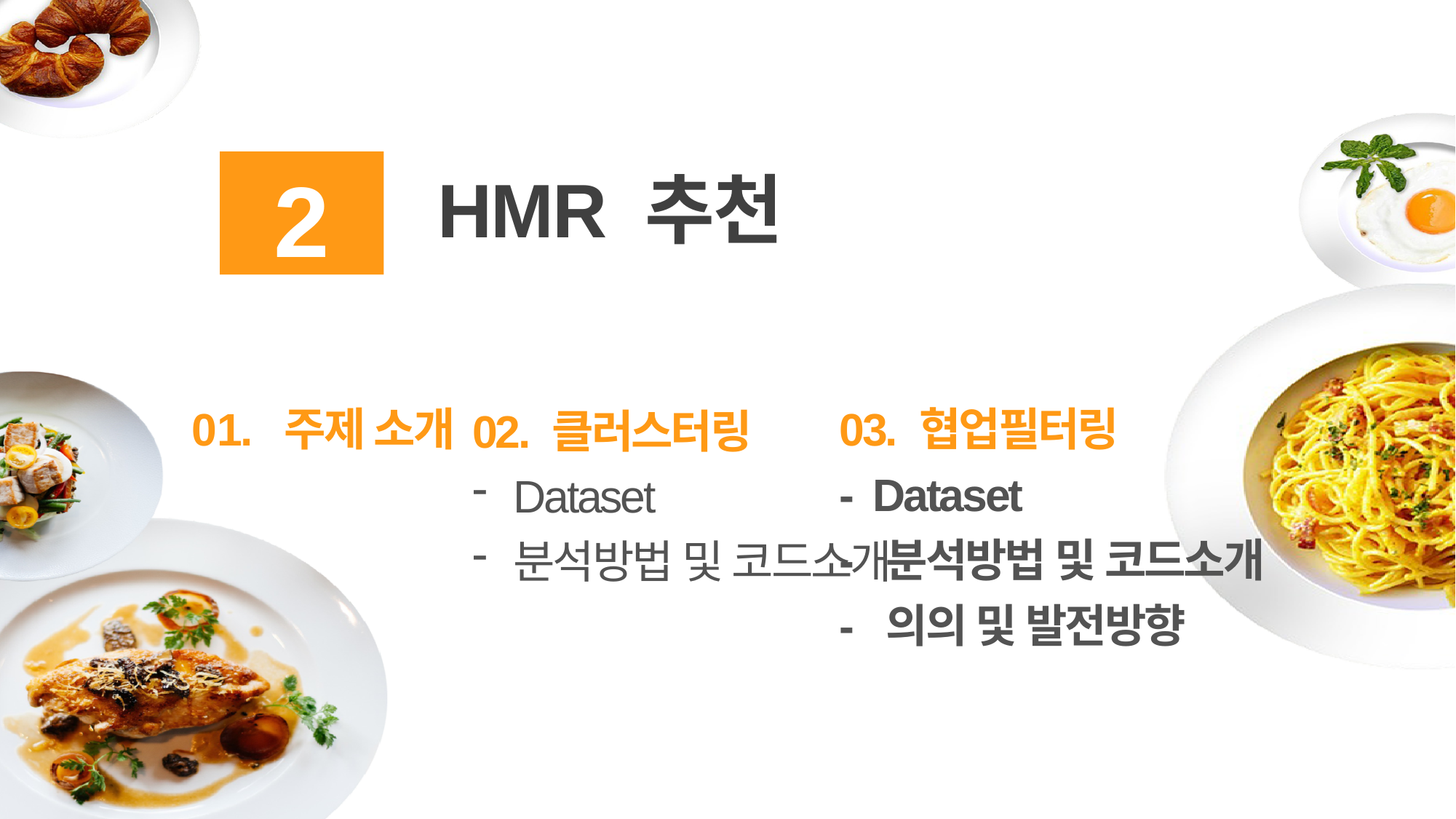

2
HMR 추천
01.  주제 소개
03. 협업필터링
-  Dataset
-  분석방법 및 코드소개
-  의의 및 발전방향
02. 클러스터링
Dataset
분석방법 및 코드소개